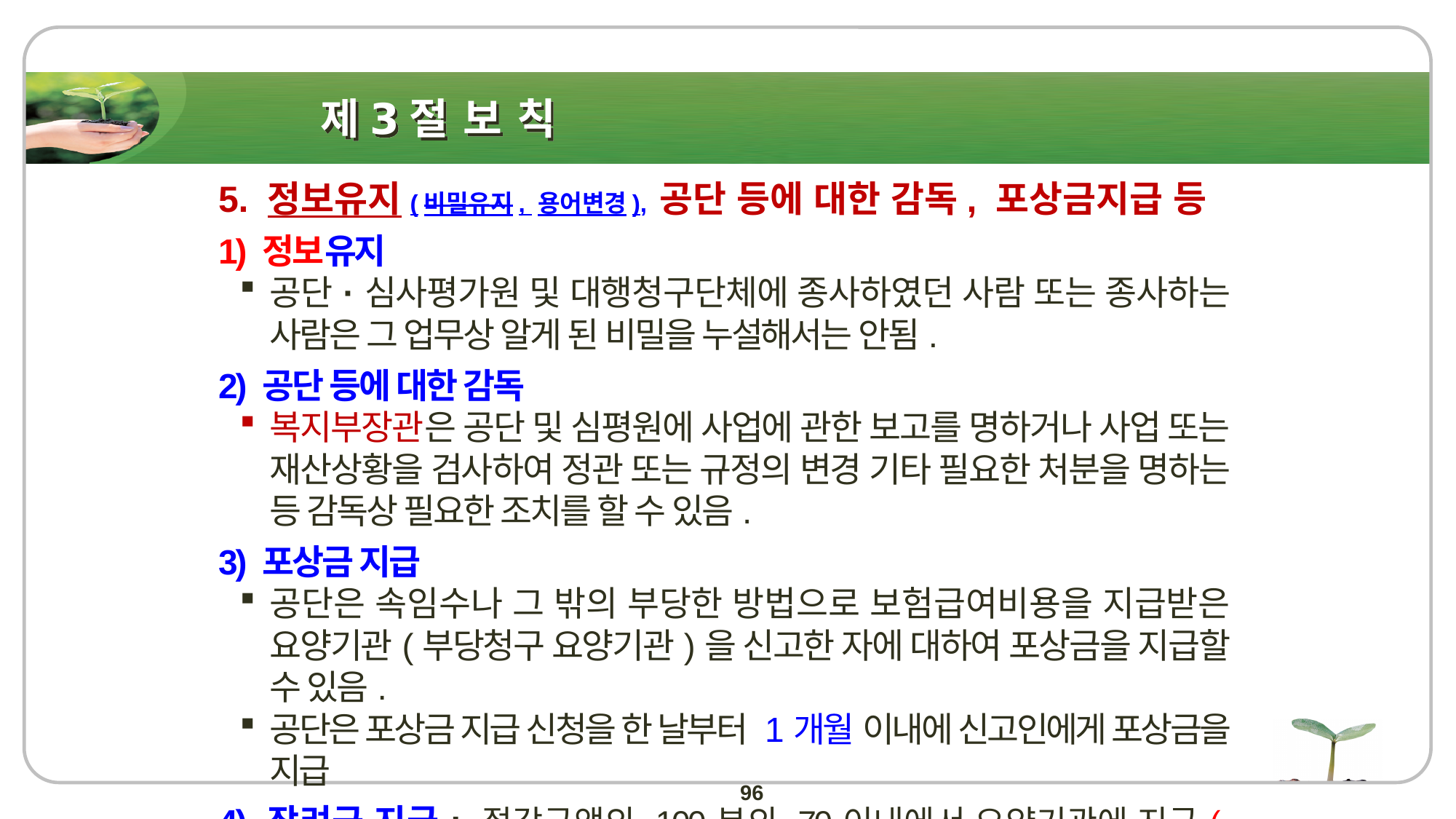

# 제3절 보 칙
5. 정보유지(비밀유지, 용어변경), 공단 등에 대한 감독, 포상금지급 등
1) 정보유지
공단·심사평가원 및 대행청구단체에 종사하였던 사람 또는 종사하는 사람은 그 업무상 알게 된 비밀을 누설해서는 안됨.
2) 공단 등에 대한 감독
복지부장관은 공단 및 심평원에 사업에 관한 보고를 명하거나 사업 또는 재산상황을 검사하여 정관 또는 규정의 변경 기타 필요한 처분을 명하는 등 감독상 필요한 조치를 할 수 있음.
3) 포상금 지급
공단은 속임수나 그 밖의 부당한 방법으로 보험급여비용을 지급받은 요양기관(부당청구 요양기관)을 신고한 자에 대하여 포상금을 지급할 수 있음.
공단은 포상금 지급 신청을 한 날부터 1개월 이내에 신고인에게 포상금을 지급
4) 장려금 지급: 절감금액의 100분의 70이내에서 요양기관에 지급(신설조항)
96